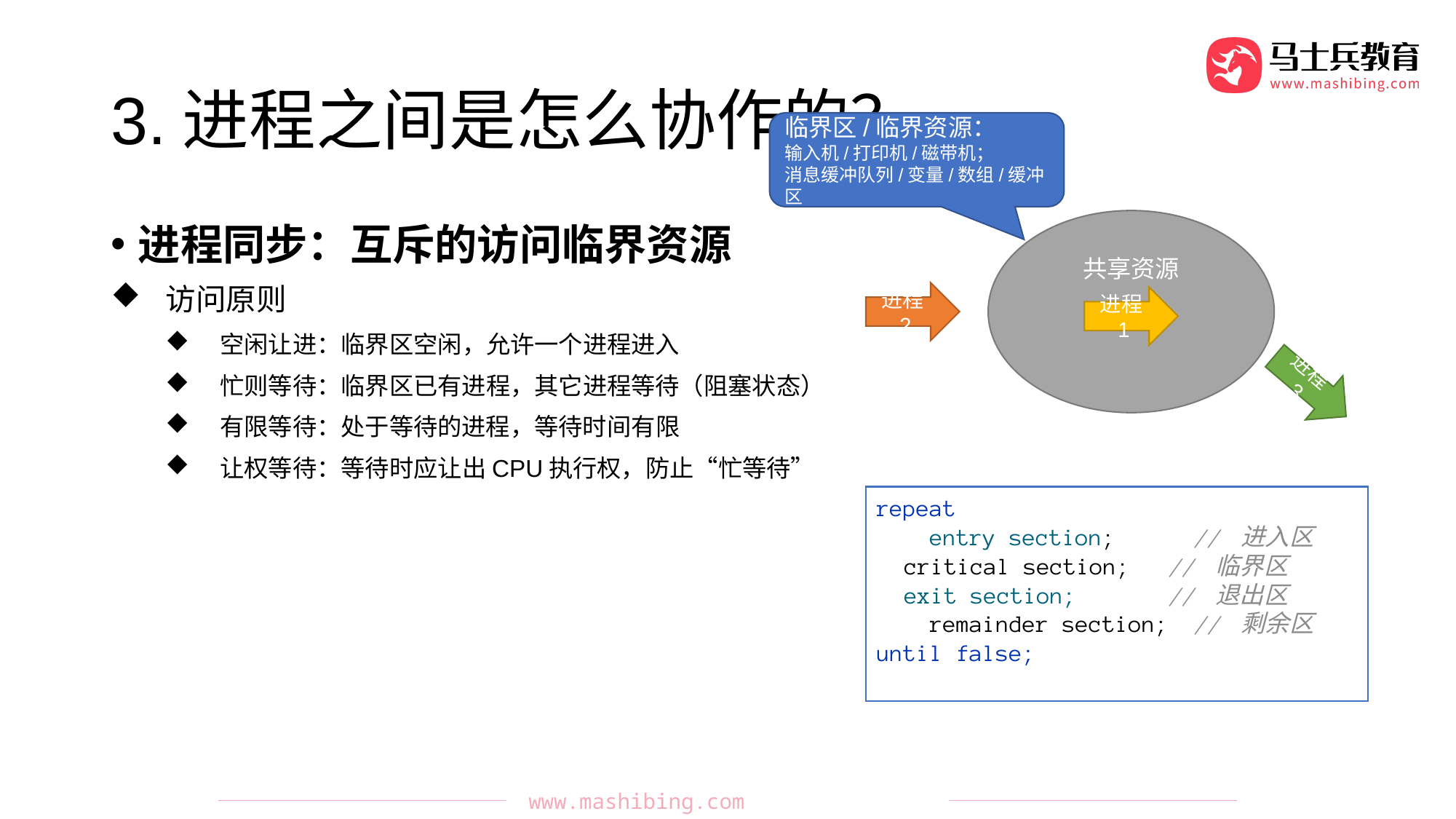

# 3.进程之间是怎么协作的？
临界区/临界资源：
输入机/打印机/磁带机；
消息缓冲队列/变量/数组/缓冲区
共享资源

进程同步：互斥的访问临界资源
访问原则
空闲让进：临界区空闲，允许一个进程进入
忙则等待：临界区已有进程，其它进程等待（阻塞状态）
有限等待：处于等待的进程，等待时间有限
让权等待：等待时应让出CPU执行权，防止“忙等待”
进程2
进程1
进程3
repeat
    entry section;      // 进入区
    critical section;   // 临界区
    exit section;       // 退出区
    remainder section;  // 剩余区
until false;